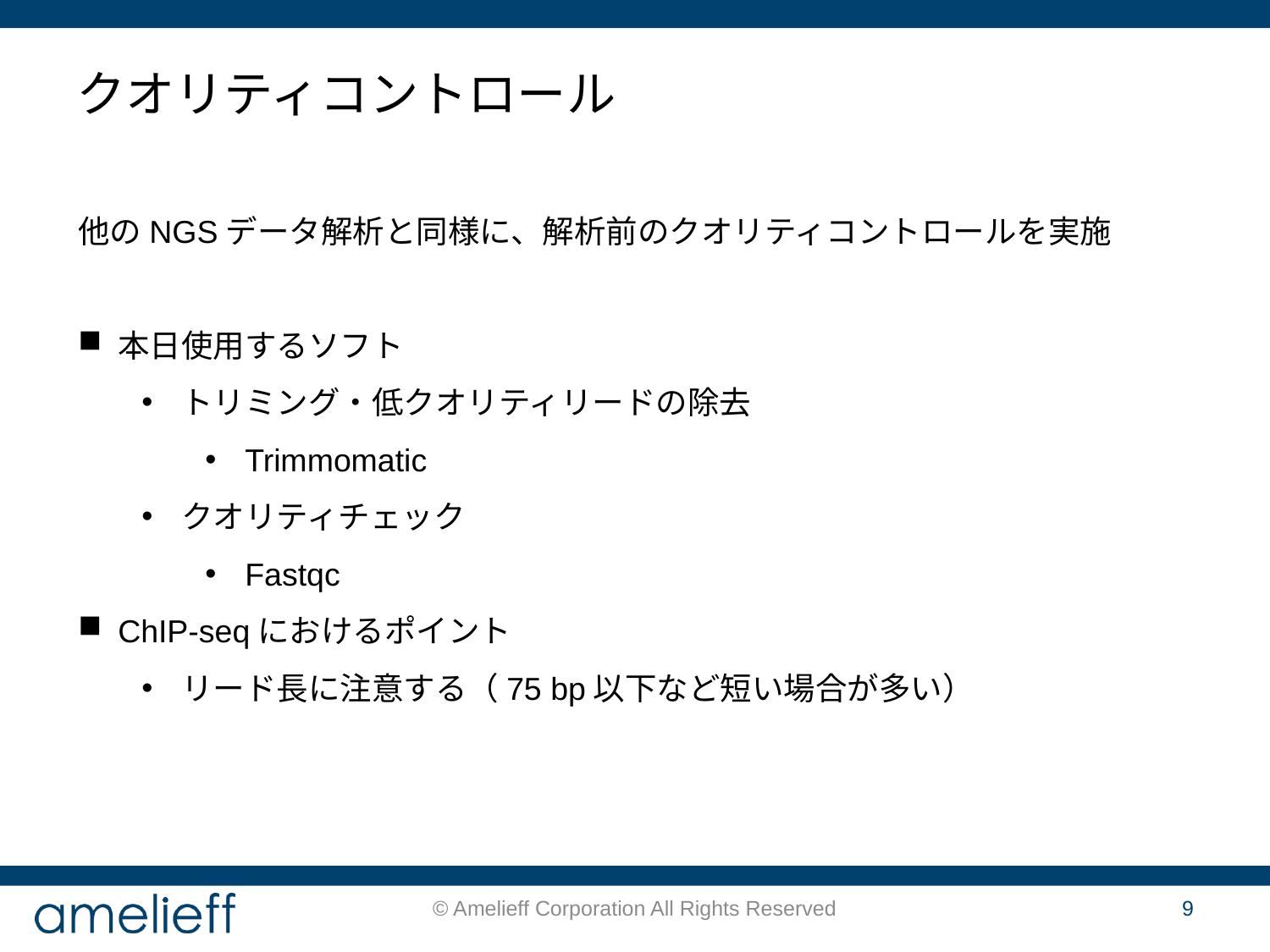

# クオリティコントロール
他のNGSデータ解析と同様に、解析前のクオリティコントロールを実施

本日使用するソフト
トリミング・低クオリティリードの除去
Trimmomatic
クオリティチェック
Fastqc
ChIP-seqにおけるポイント
リード長に注意する（75 bp以下など短い場合が多い）
© Amelieff Corporation All Rights Reserved
9